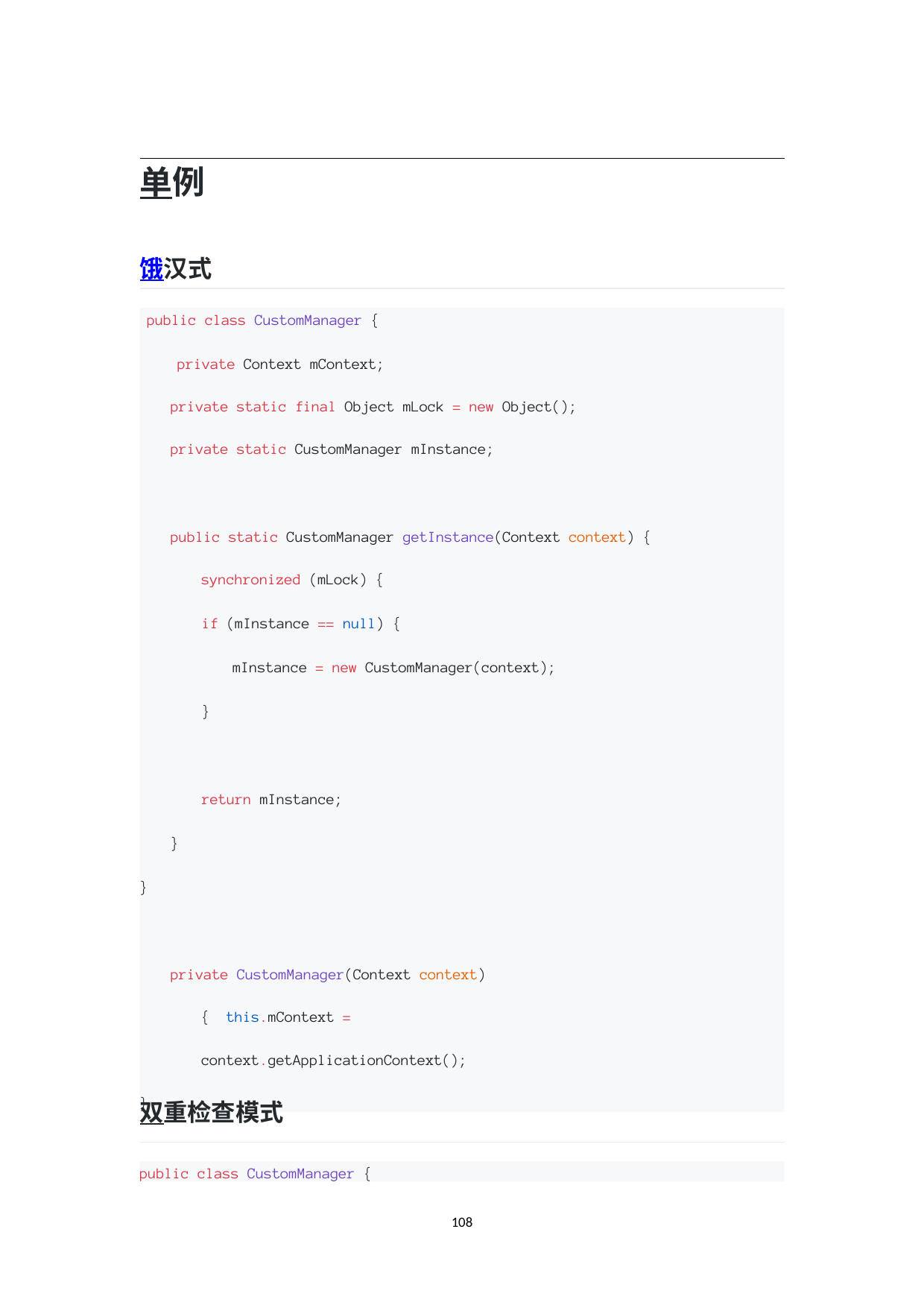

单例

饿汉式

public class CustomManager {

private Context mContext;
private static final Object mLock = new Object();  private static CustomManager mInstance;

public static CustomManager getInstance(Context context) {  synchronized (mLock) {

if (mInstance == null) {

mInstance = new CustomManager(context);

}

return mInstance;

}

}

private CustomManager(Context context) {  this.mContext = context.getApplicationContext();

}
双重检查模式

public class CustomManager {
108